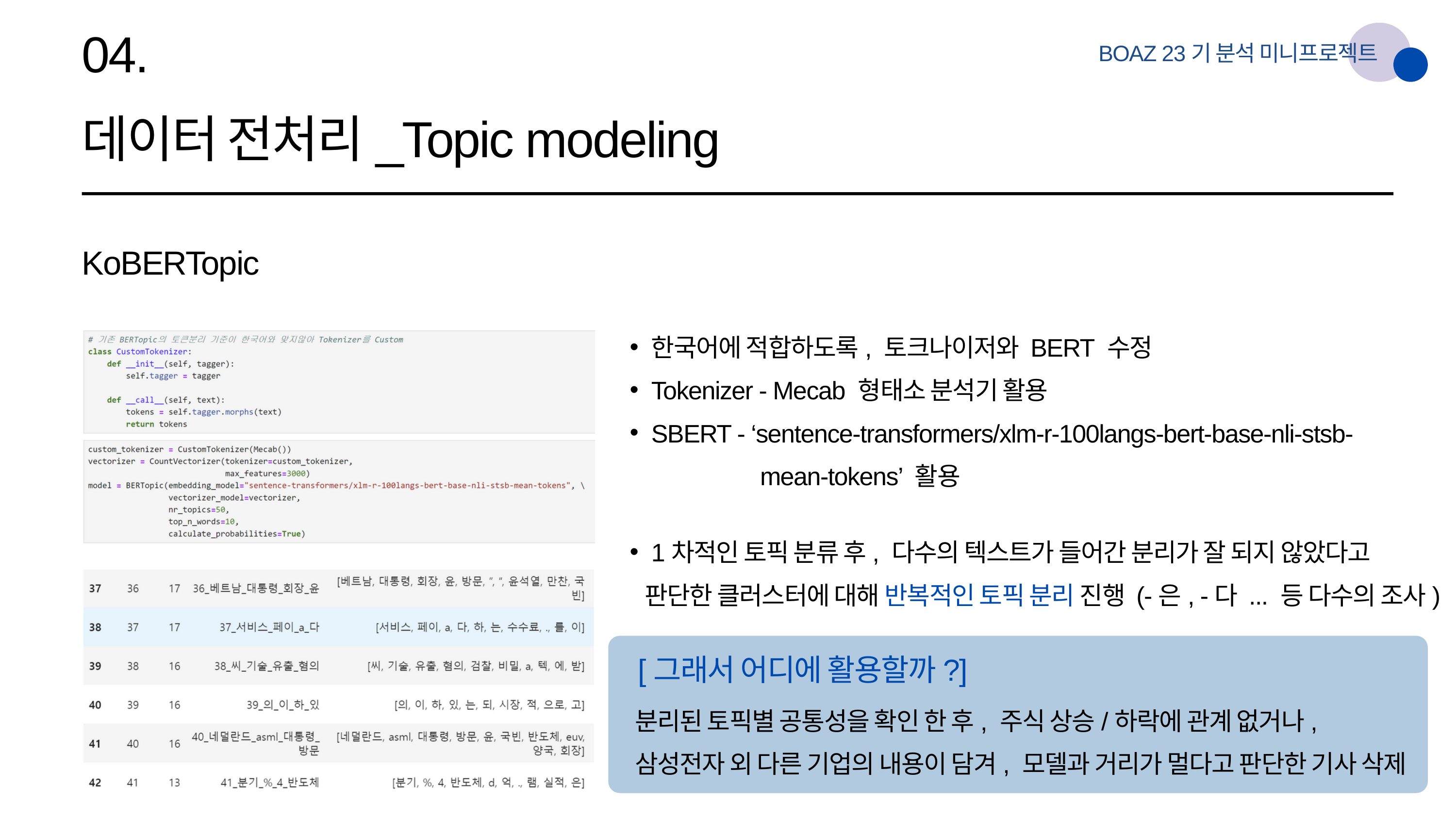

04.

BOAZ 23기 분석 미니프로젝트

데이터 전처리_Topic modeling

KoBERTopic
한국어에 적합하도록, 토크나이저와 BERT 수정
Tokenizer - Mecab 형태소 분석기 활용
SBERT - ‘sentence-transformers/xlm-r-100langs-bert-base-nli-stsb-
                        mean-tokens’ 활용

1차적인 토픽 분류 후, 다수의 텍스트가 들어간 분리가 잘 되지 않았다고
      판단한 클러스터에 대해 반복적인 토픽 분리 진행 (-은, -다 ... 등 다수의 조사)

[그래서 어디에 활용할까?]

    분리된 토픽별 공통성을 확인 한 후, 주식 상승/하락에 관계 없거나,
    삼성전자 외 다른 기업의 내용이 담겨, 모델과 거리가 멀다고 판단한 기사 삭제